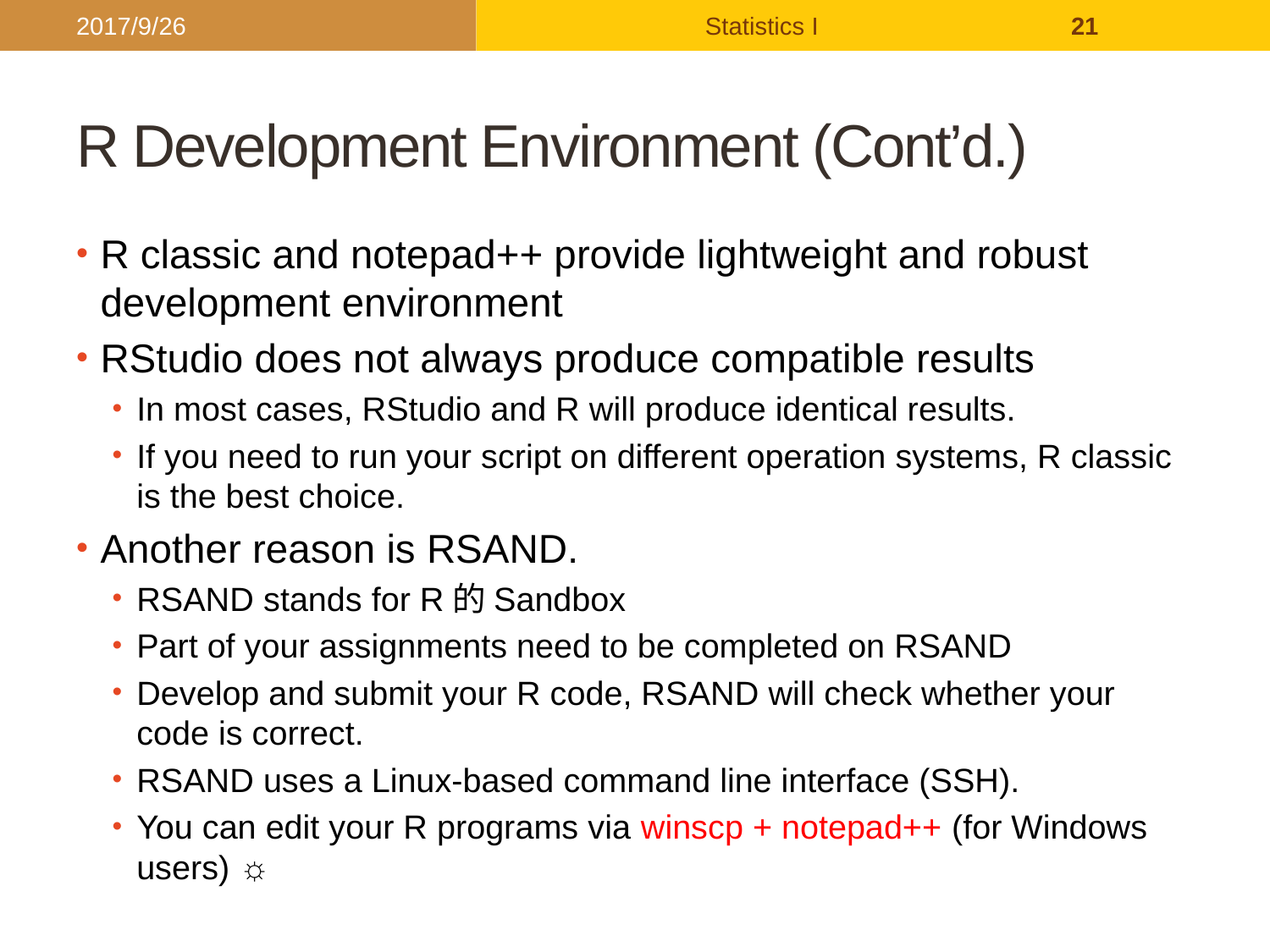

2017/9/26
Statistics I
21
# R Development Environment (Cont’d.)
R classic and notepad++ provide lightweight and robust development environment
RStudio does not always produce compatible results
In most cases, RStudio and R will produce identical results.
If you need to run your script on different operation systems, R classic is the best choice.
Another reason is RSAND.
RSAND stands for R的Sandbox
Part of your assignments need to be completed on RSAND
Develop and submit your R code, RSAND will check whether your code is correct.
RSAND uses a Linux-based command line interface (SSH).
You can edit your R programs via winscp + notepad++ (for Windows users) ☼